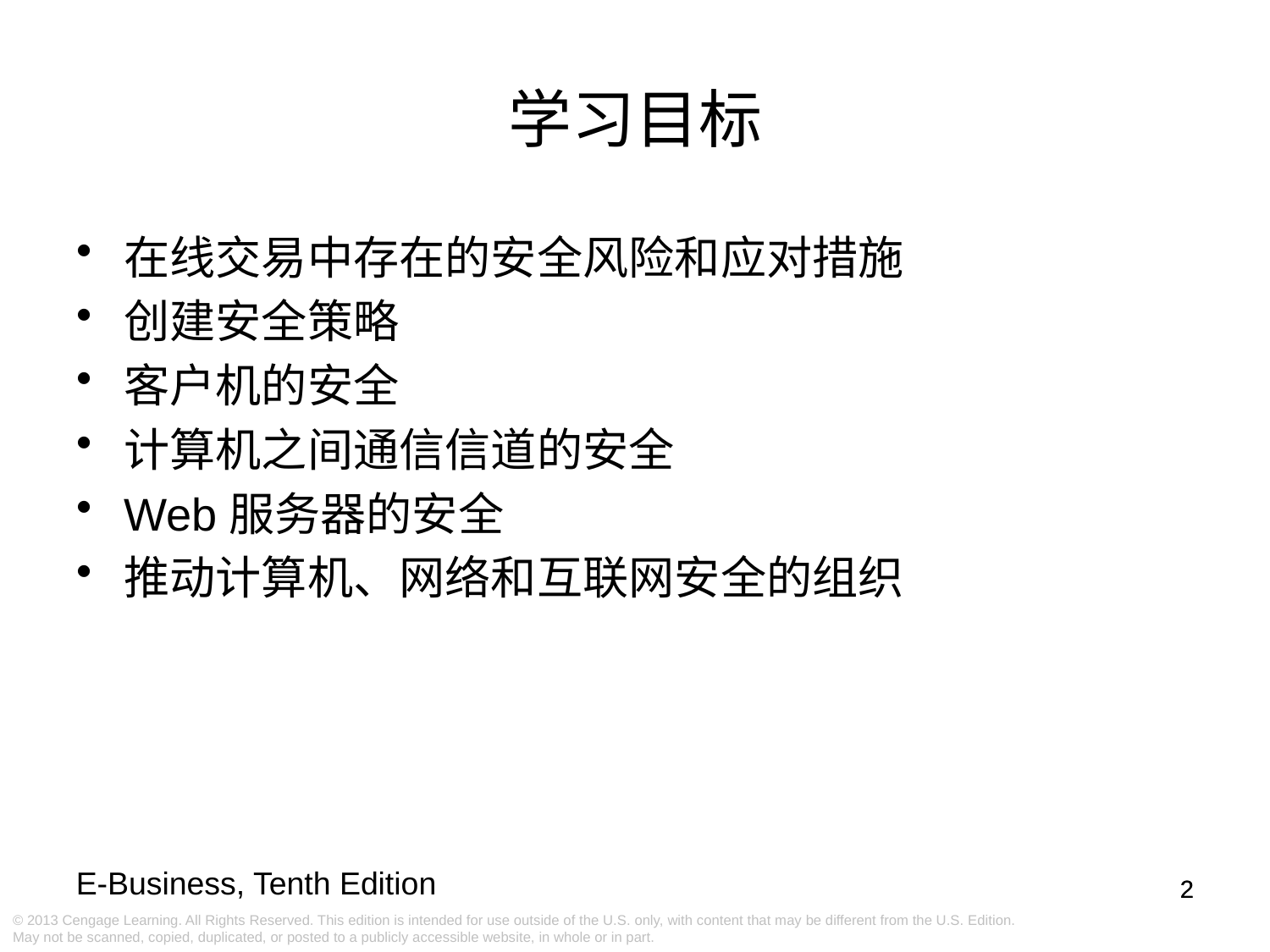

学习目标
在线交易中存在的安全风险和应对措施
创建安全策略
客户机的安全
计算机之间通信信道的安全
Web服务器的安全
推动计算机、网络和互联网安全的组织
2
2